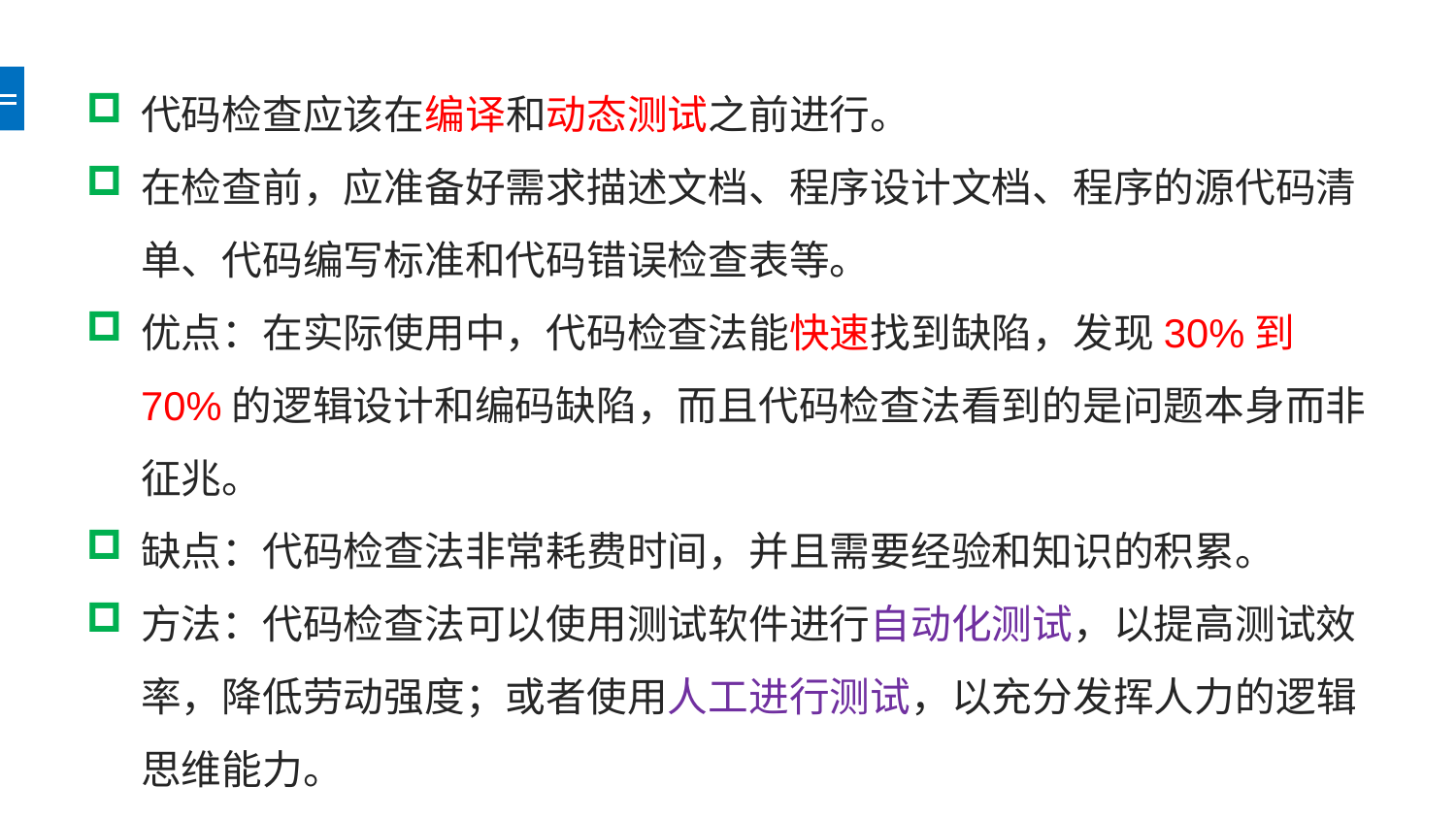

代码检查应该在编译和动态测试之前进行。
在检查前，应准备好需求描述文档、程序设计文档、程序的源代码清单、代码编写标准和代码错误检查表等。
优点：在实际使用中，代码检查法能快速找到缺陷，发现30%到70%的逻辑设计和编码缺陷，而且代码检查法看到的是问题本身而非征兆。
缺点：代码检查法非常耗费时间，并且需要经验和知识的积累。
方法：代码检查法可以使用测试软件进行自动化测试，以提高测试效率，降低劳动强度；或者使用人工进行测试，以充分发挥人力的逻辑思维能力。